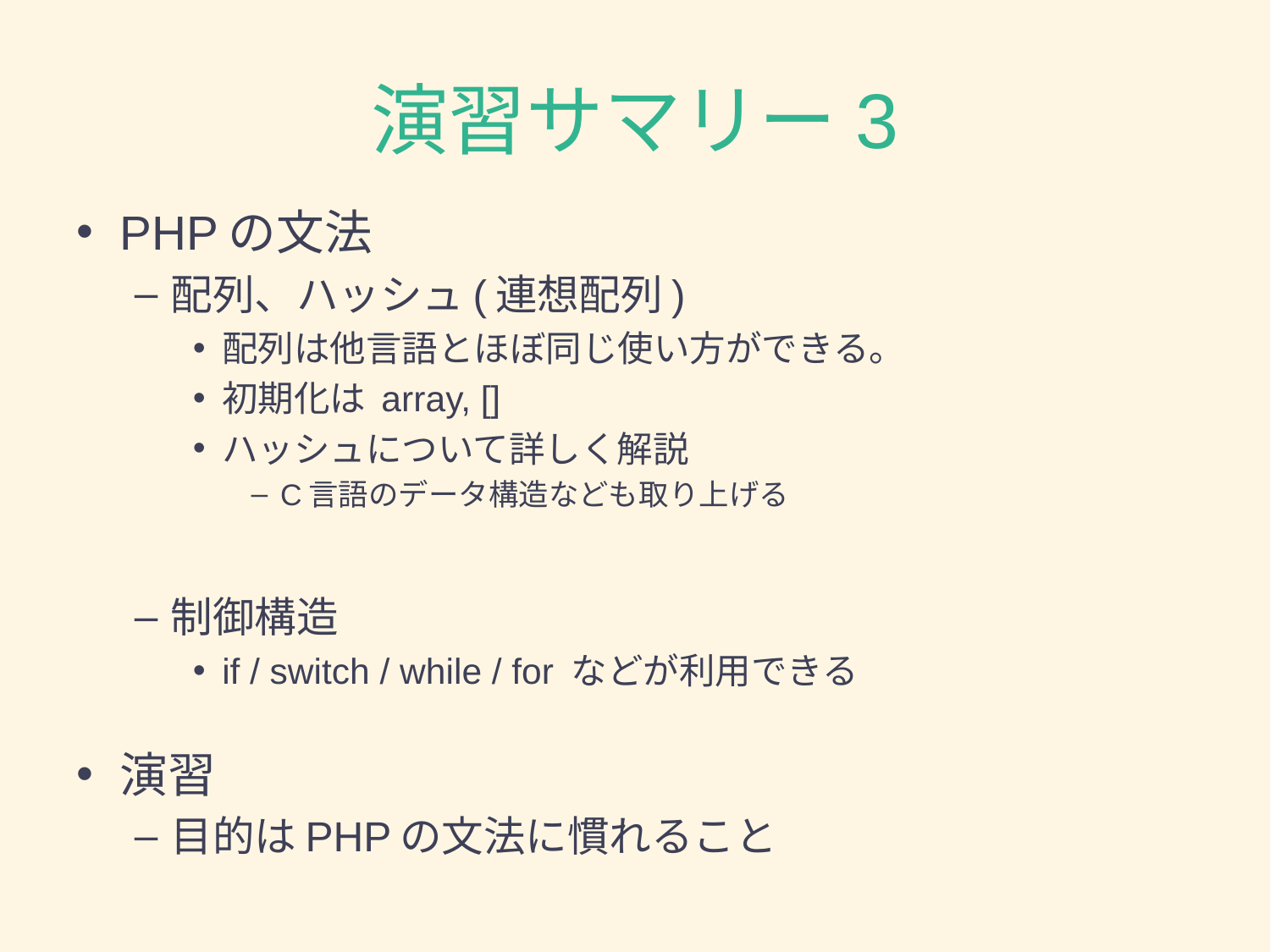

# 演習サマリー3
PHPの文法
配列、ハッシュ(連想配列)
配列は他言語とほぼ同じ使い方ができる。
初期化は array, []
ハッシュについて詳しく解説
C言語のデータ構造なども取り上げる

制御構造
if / switch / while / for などが利用できる
演習
目的はPHPの文法に慣れること